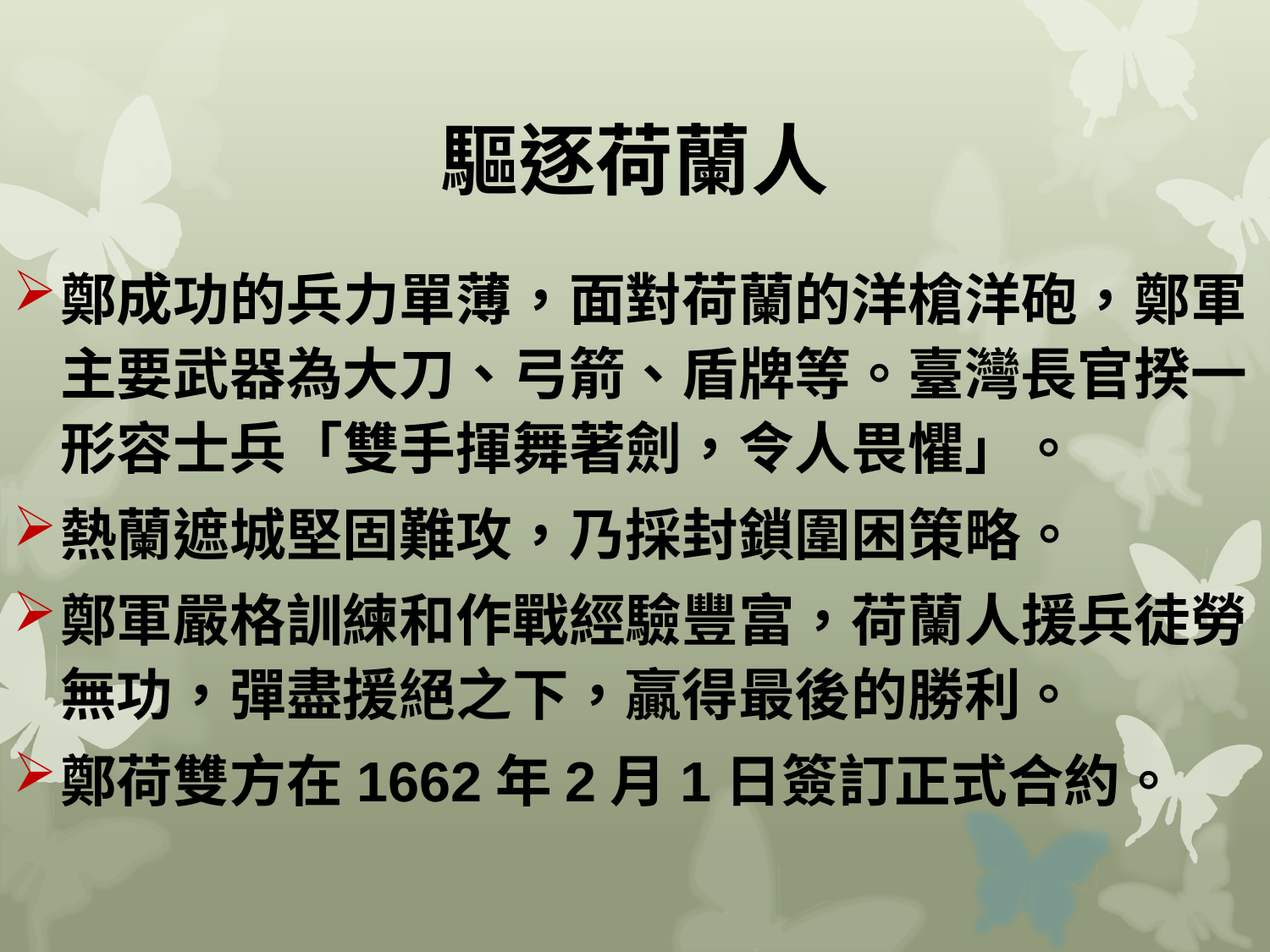

# 驅逐荷蘭人
鄭成功的兵力單薄，面對荷蘭的洋槍洋砲，鄭軍主要武器為大刀、弓箭、盾牌等。臺灣長官揆一形容士兵「雙手揮舞著劍，令人畏懼」。
熱蘭遮城堅固難攻，乃採封鎖圍困策略。
鄭軍嚴格訓練和作戰經驗豐富，荷蘭人援兵徒勞無功，彈盡援絕之下，贏得最後的勝利。
鄭荷雙方在1662年2月1日簽訂正式合約。